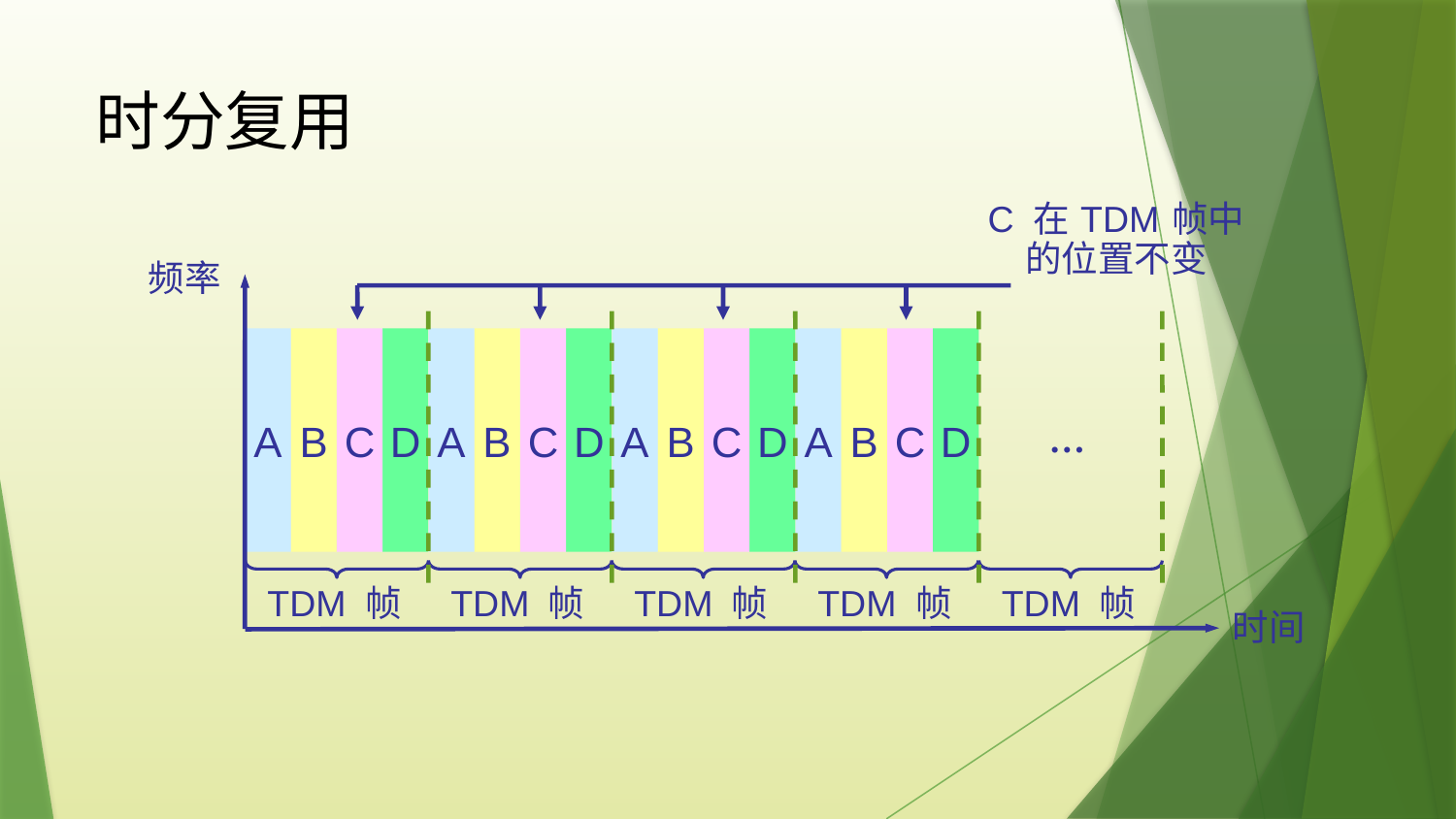

# 时分复用
C 在 TDM 帧中
的位置不变
频率

A
B
C
C
C
C
D
A
B
D
A
B
D
A
B
D
…

TDM 帧

TDM 帧

TDM 帧

TDM 帧

TDM 帧
时间